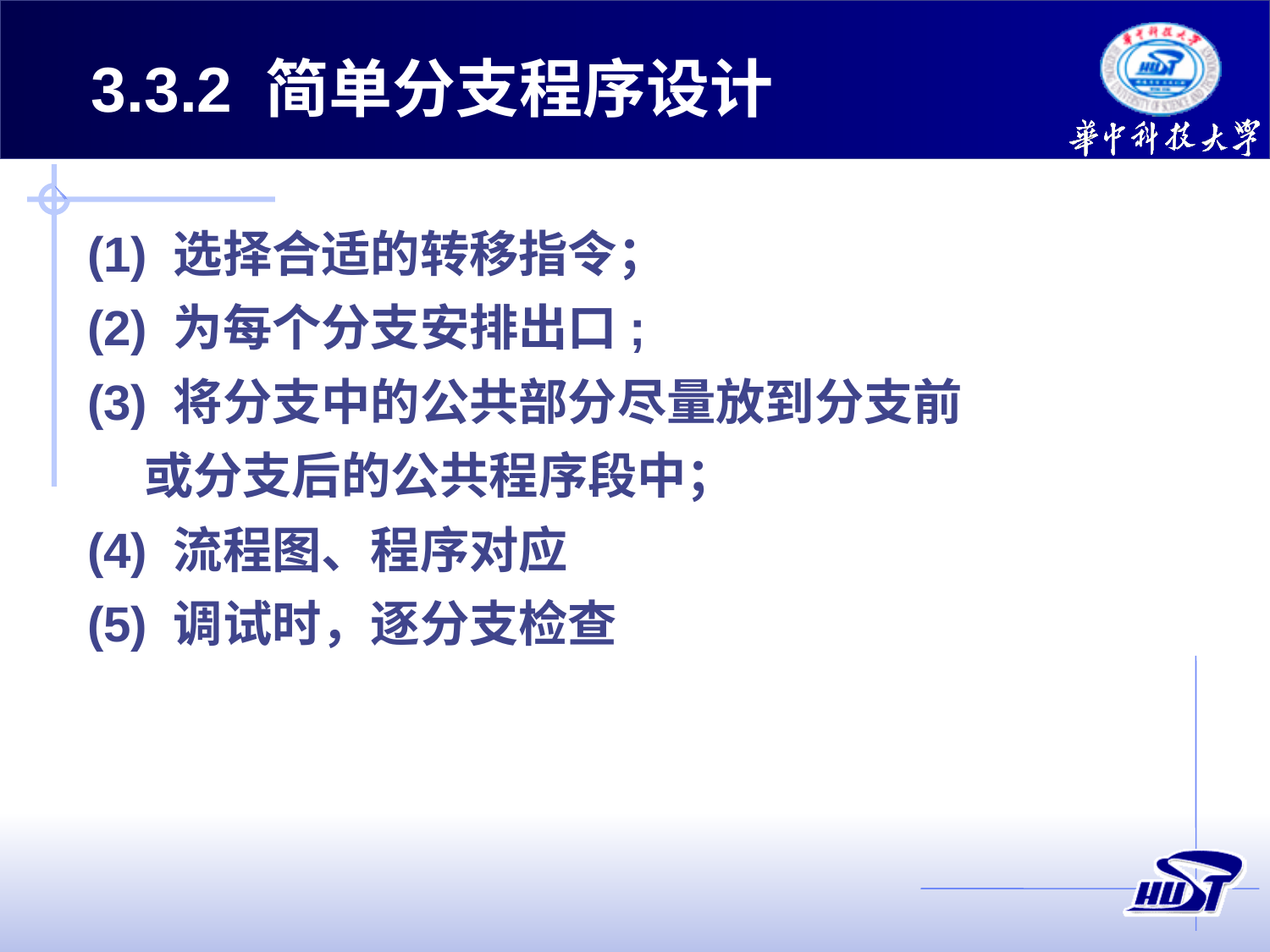

3.3.2 简单分支程序设计
(1) 选择合适的转移指令；
(2) 为每个分支安排出口;
(3) 将分支中的公共部分尽量放到分支前
    或分支后的公共程序段中；
(4) 流程图、程序对应
(5) 调试时，逐分支检查